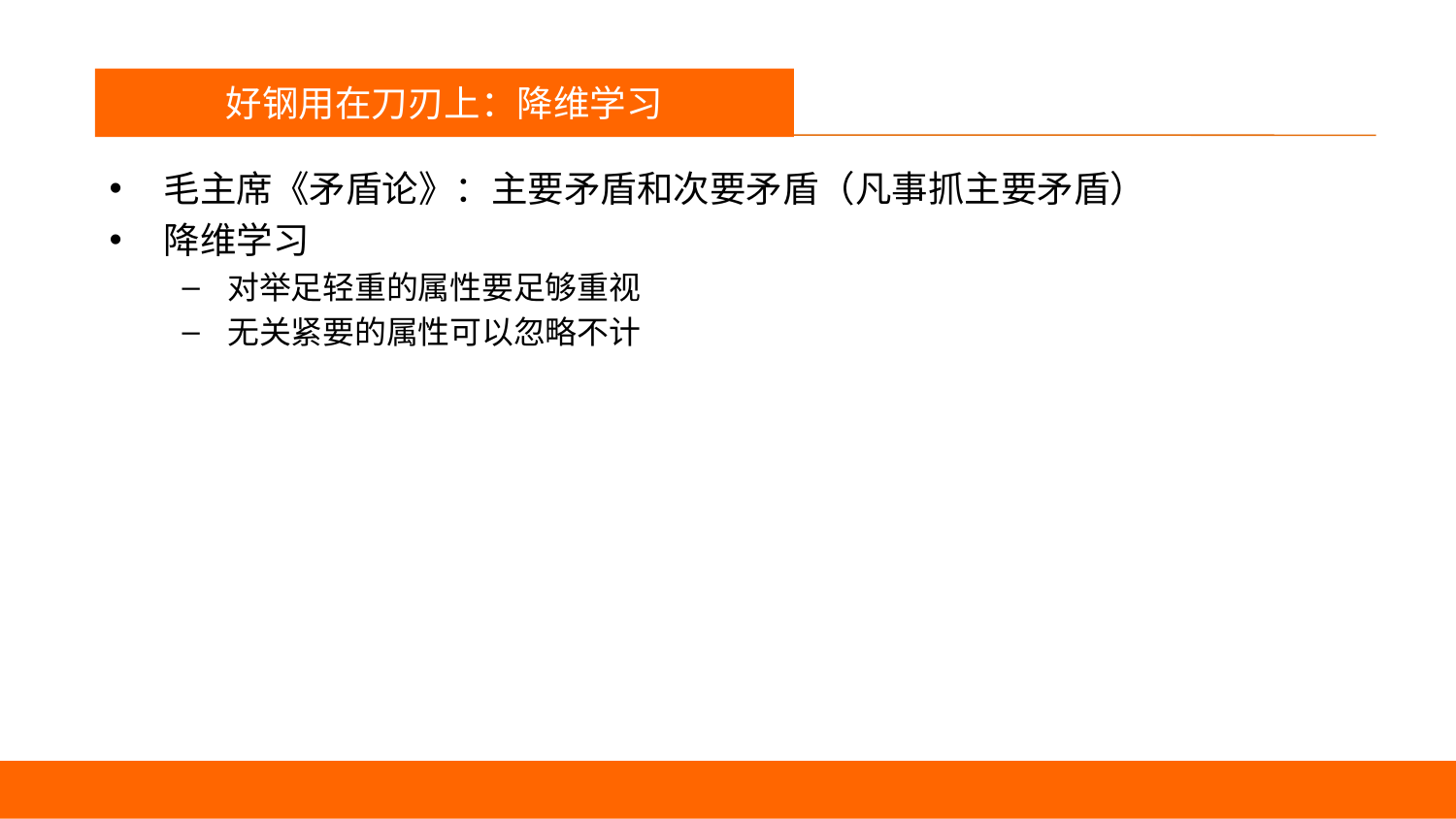

议程
好钢用在刀刃上：降维学习

毛主席《矛盾论》：主要矛盾和次要矛盾（凡事抓主要矛盾）
降维学习
对举足轻重的属性要足够重视
无关紧要的属性可以忽略不计